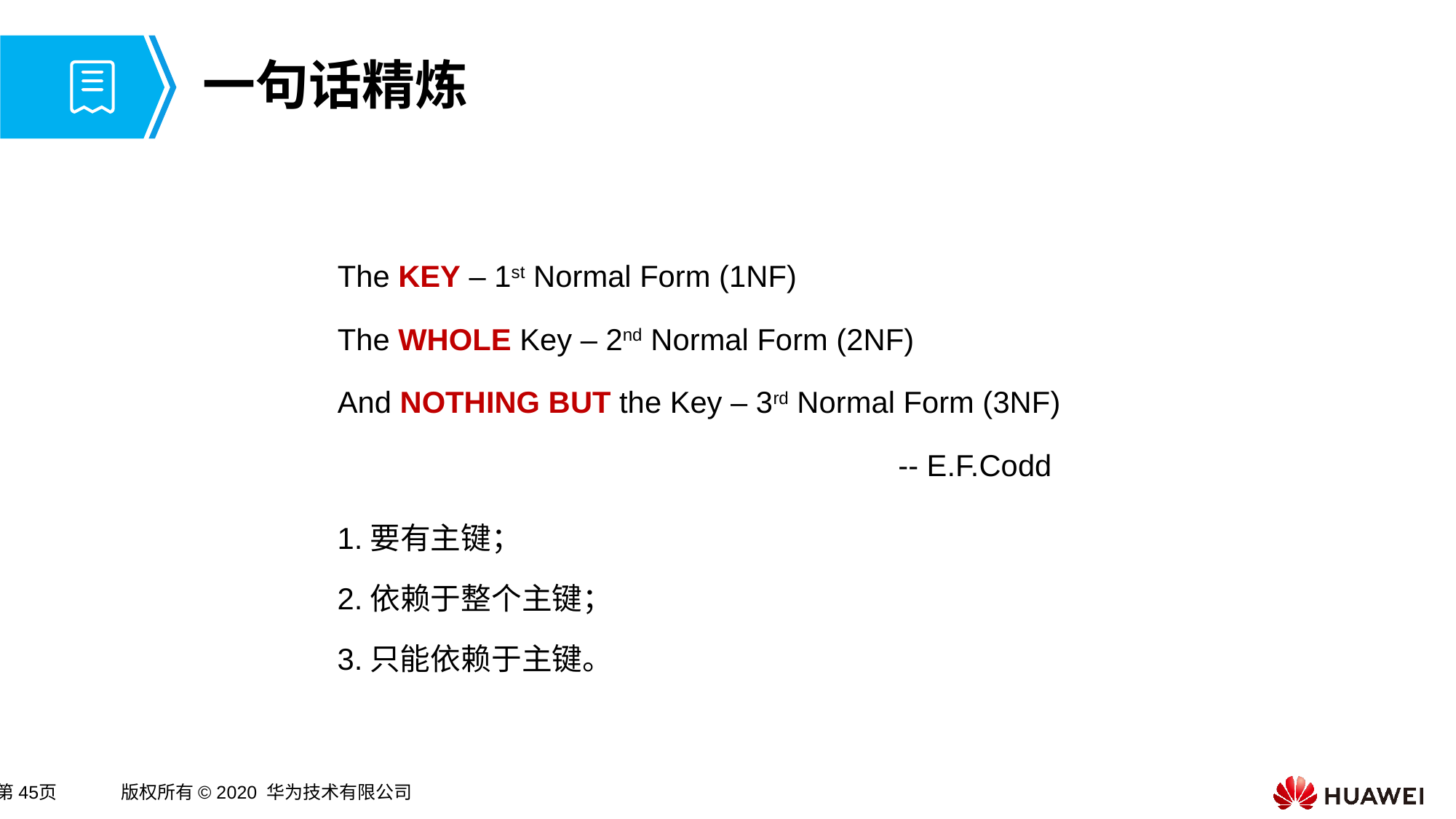

# 一句话精炼
The KEY – 1st Normal Form (1NF)
The WHOLE Key – 2nd Normal Form (2NF)
And NOTHING BUT the Key – 3rd Normal Form (3NF)
                                                                   -- E.F.Codd
1.要有主键；
2.依赖于整个主键；
3.只能依赖于主键。